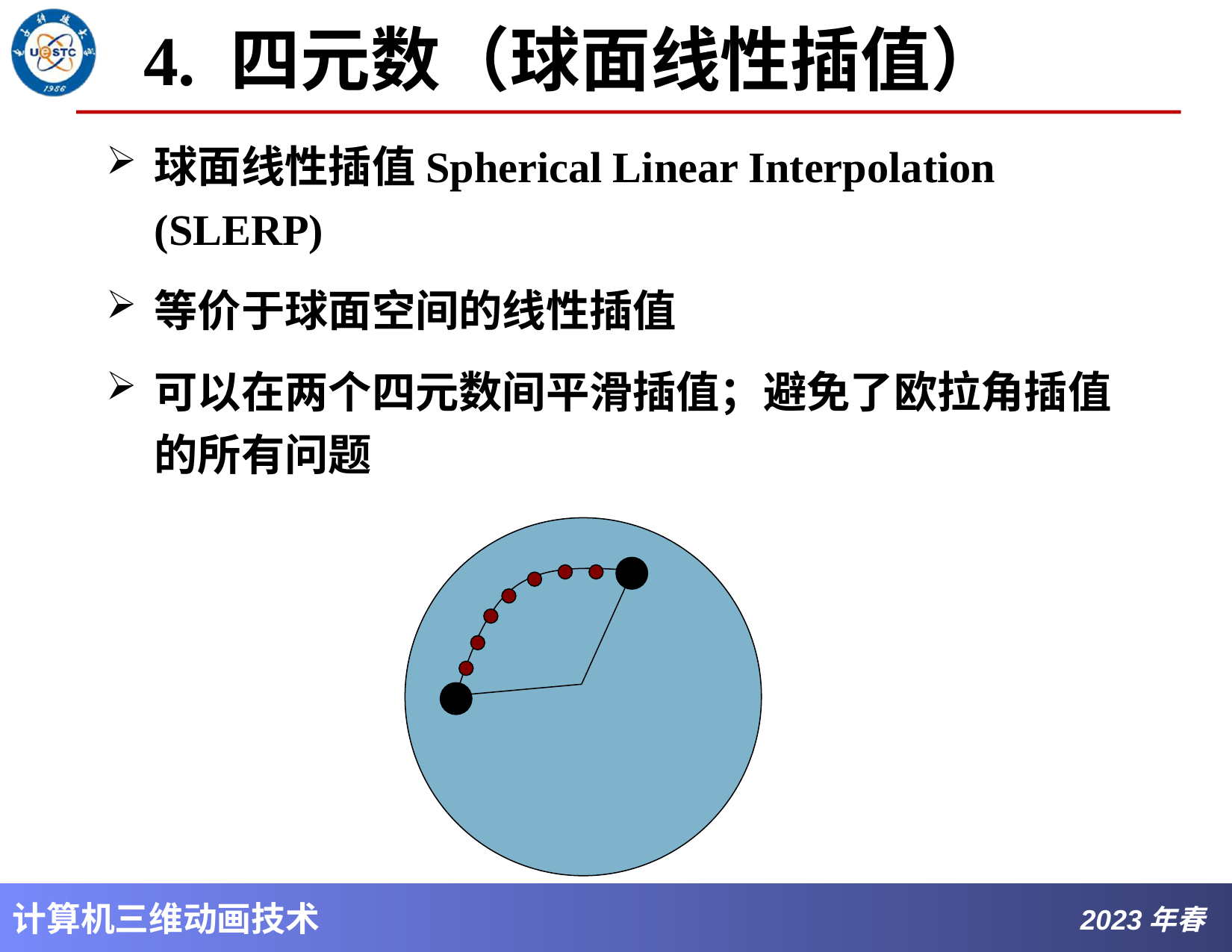

# 4. 四元数（球面线性插值）
球面线性插值Spherical Linear Interpolation (SLERP)
等价于球面空间的线性插值
可以在两个四元数间平滑插值；避免了欧拉角插值的所有问题